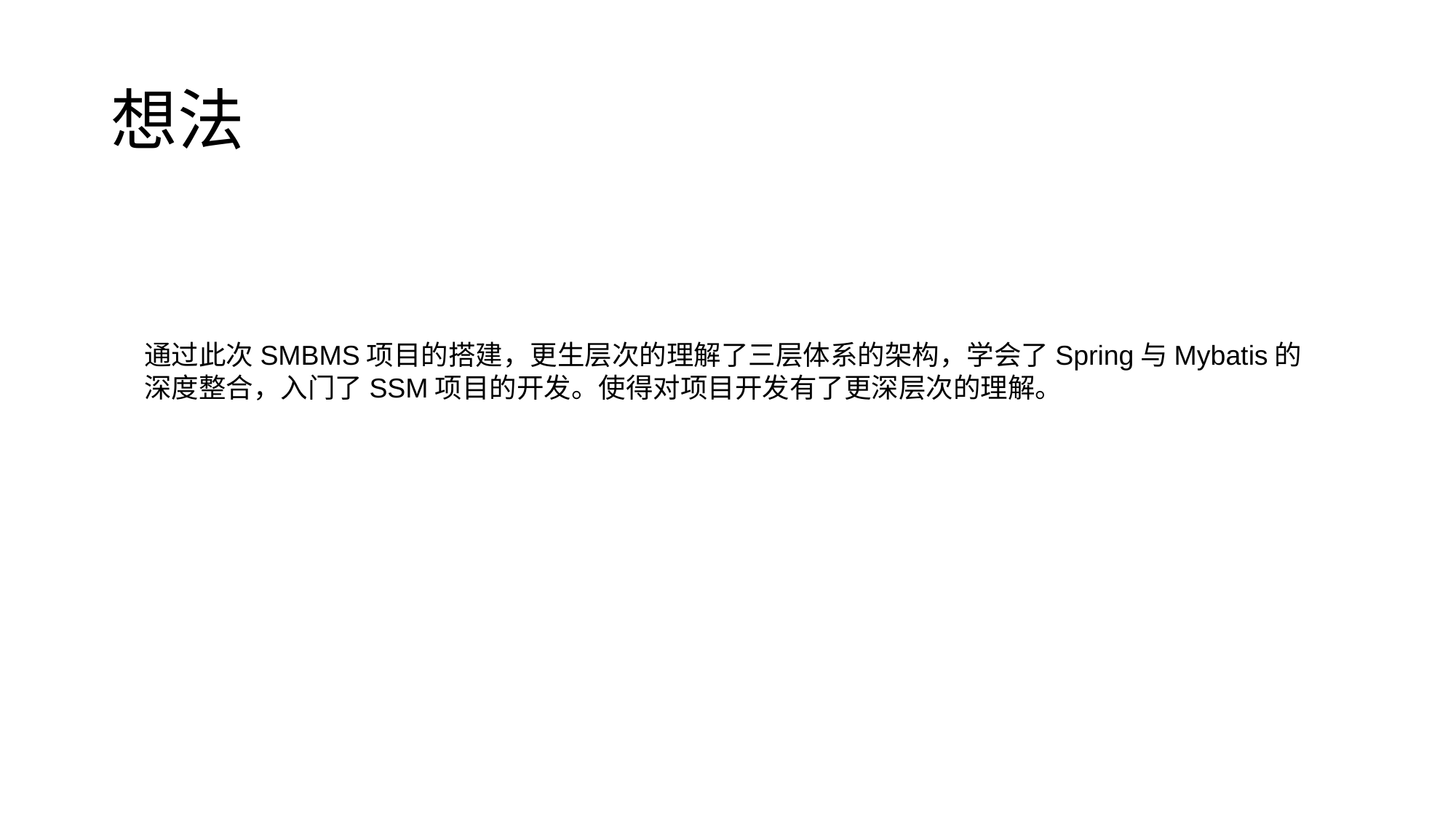

# 想法
通过此次SMBMS项目的搭建，更生层次的理解了三层体系的架构，学会了Spring与Mybatis的深度整合，入门了SSM项目的开发。使得对项目开发有了更深层次的理解。